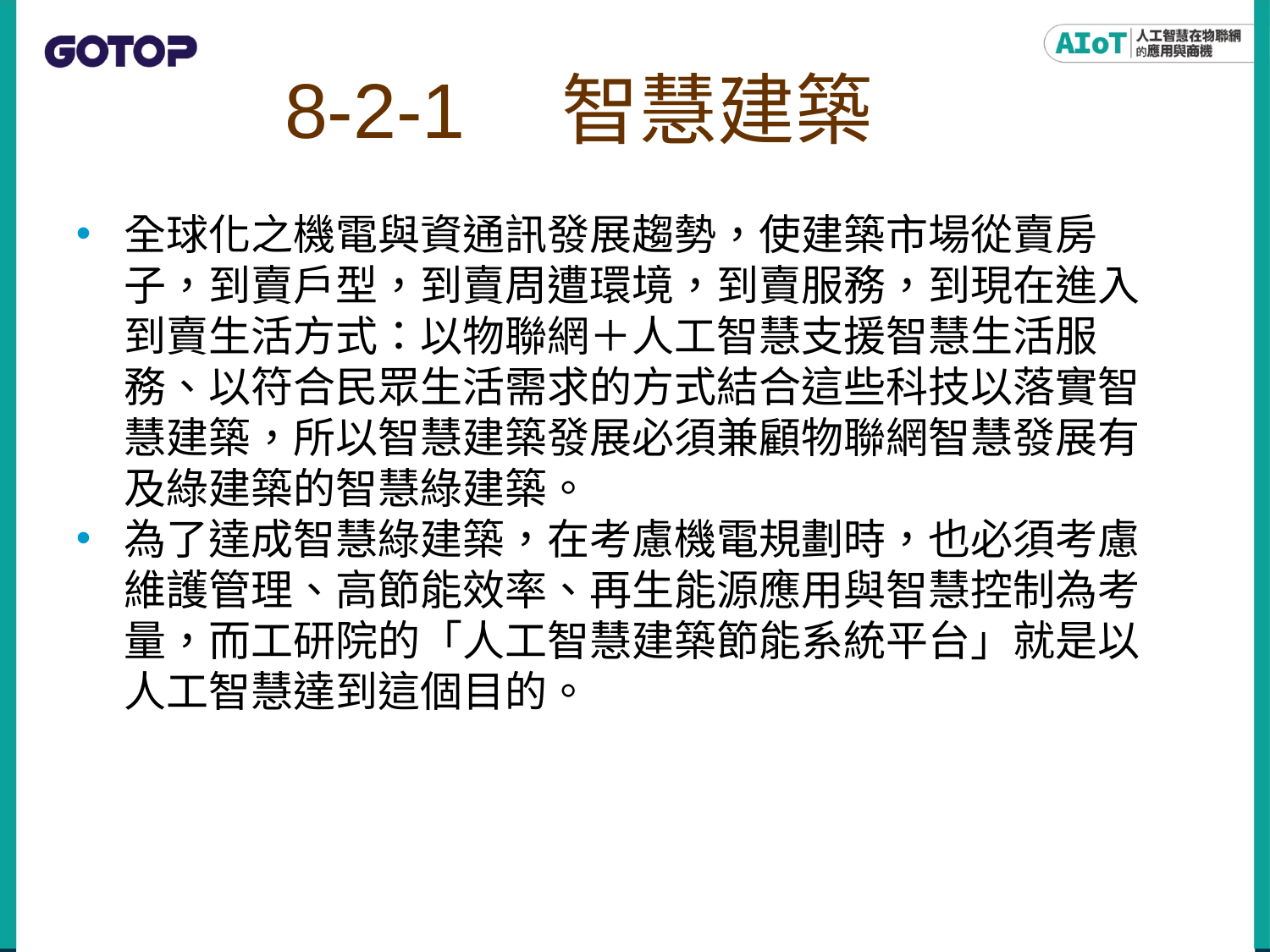

# 8-2-1　智慧建築

全球化之機電與資通訊發展趨勢，使建築市場從賣房子，到賣戶型，到賣周遭環境，到賣服務，到現在進入到賣生活方式：以物聯網＋人工智慧支援智慧生活服務、以符合民眾生活需求的方式結合這些科技以落實智慧建築，所以智慧建築發展必須兼顧物聯網智慧發展有及綠建築的智慧綠建築。
為了達成智慧綠建築，在考慮機電規劃時，也必須考慮維護管理、高節能效率、再生能源應用與智慧控制為考量，而工研院的「人工智慧建築節能系統平台」就是以人工智慧達到這個目的。